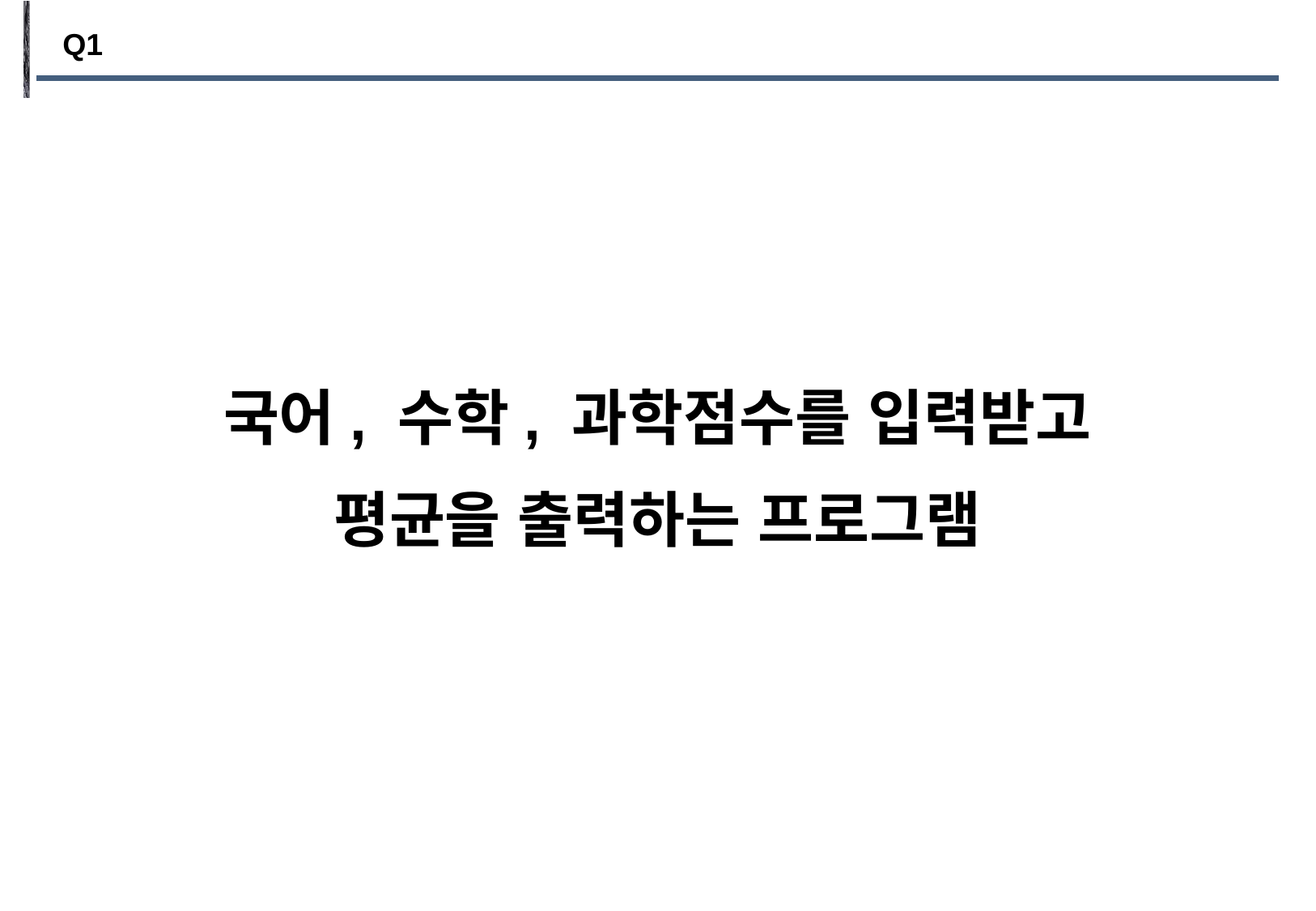

Q1

국어, 수학, 과학점수를 입력받고
평균을 출력하는 프로그램